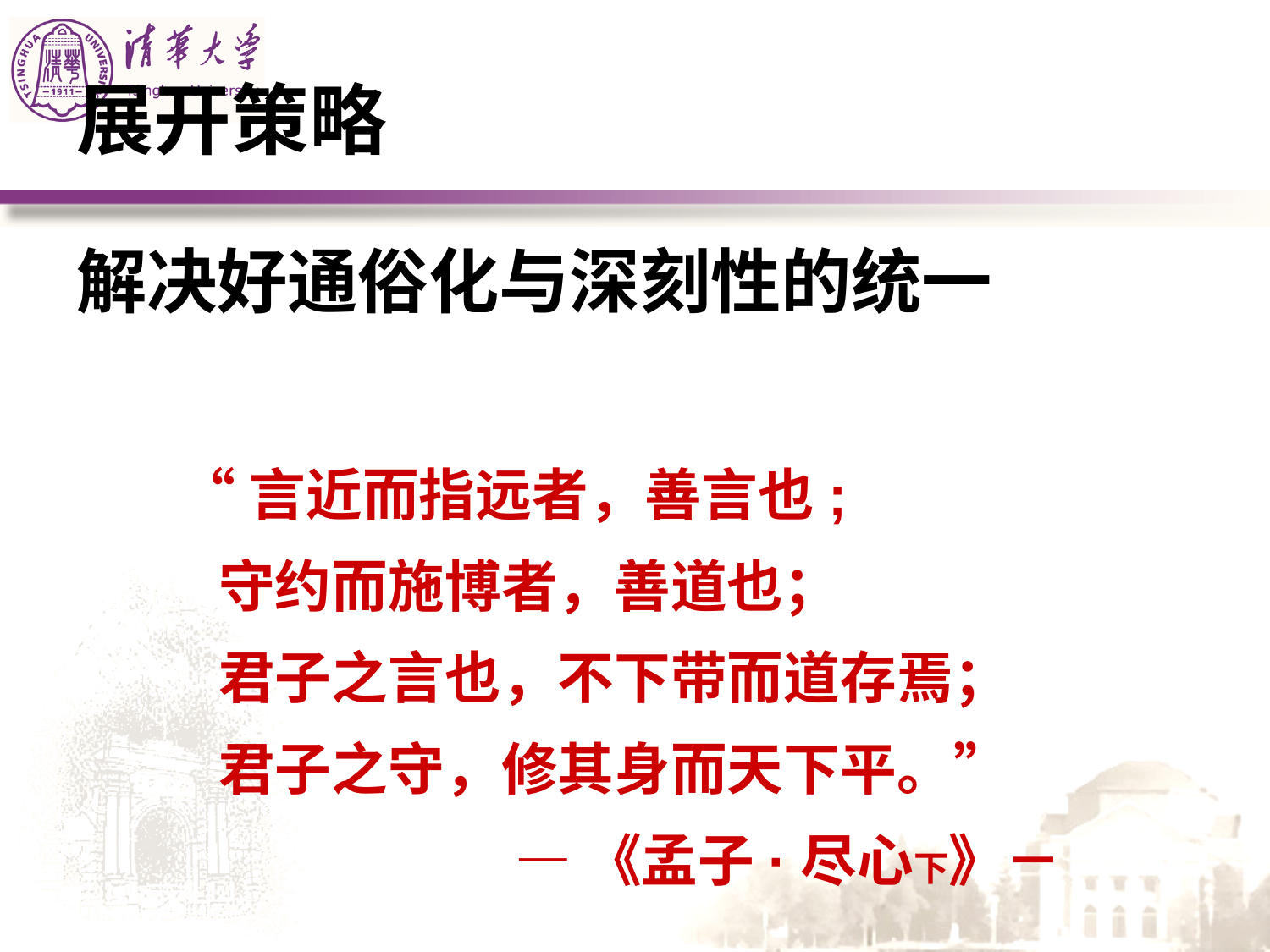

# 展开策略
解决好通俗化与深刻性的统一

        “言近而指远者，善言也;
          守约而施博者，善道也；
          君子之言也，不下带而道存焉；
          君子之守，修其身而天下平。”
                                  ―《孟子·尽心下》－